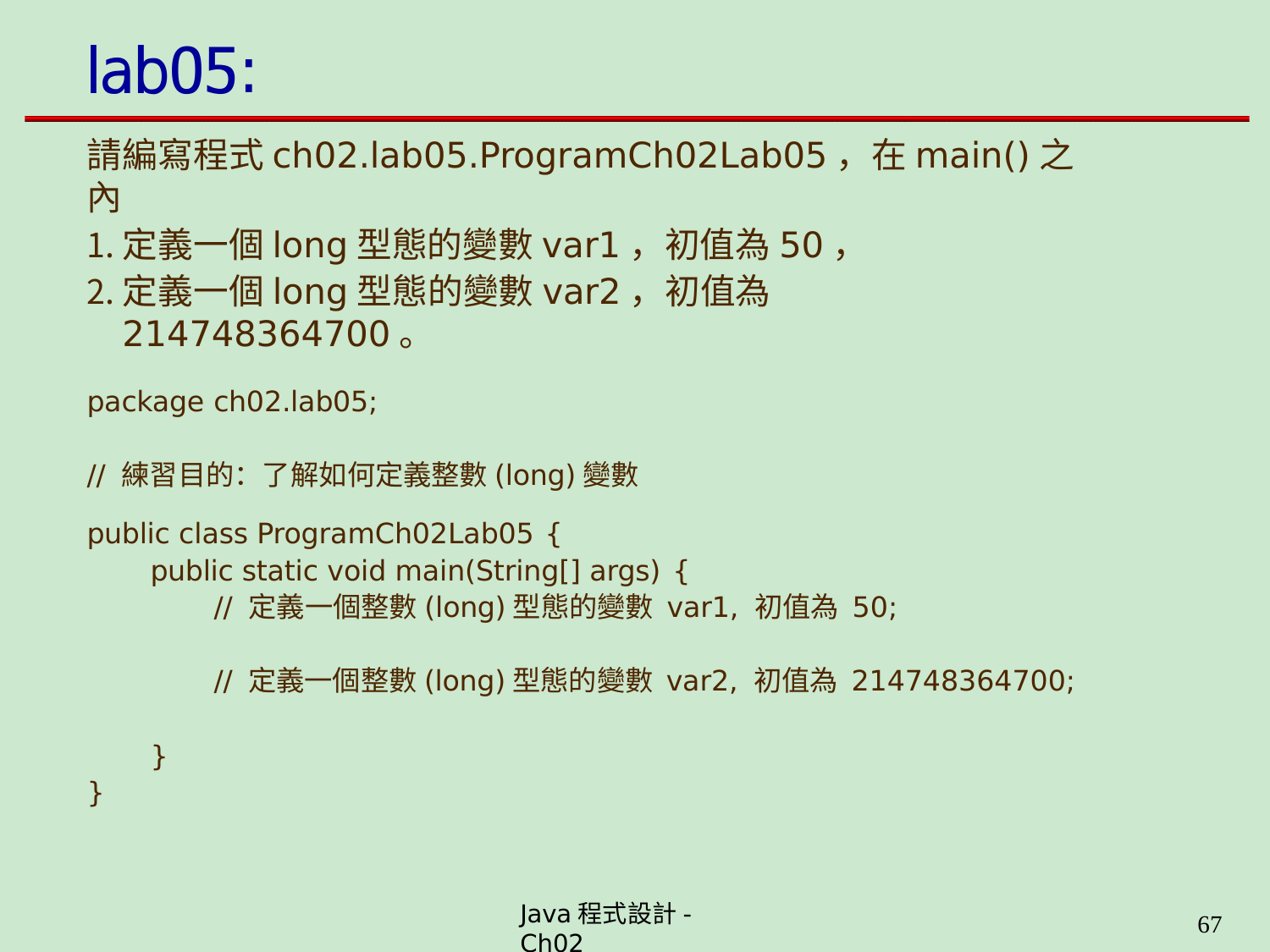

# lab05:
請編寫程式ch02.lab05.ProgramCh02Lab05，在main()之內
定義一個long型態的變數var1，初值為50，
定義一個long型態的變數var2，初值為214748364700。

package ch02.lab05;

// 練習目的：了解如何定義整數(long)變數

public class ProgramCh02Lab05 {
public static void main(String[] args) {
// 定義一個整數(long)型態的變數 var1, 初值為 50;

// 定義一個整數(long)型態的變數 var2, 初值為 214748364700;

}
}
Java程式設計-Ch02
67